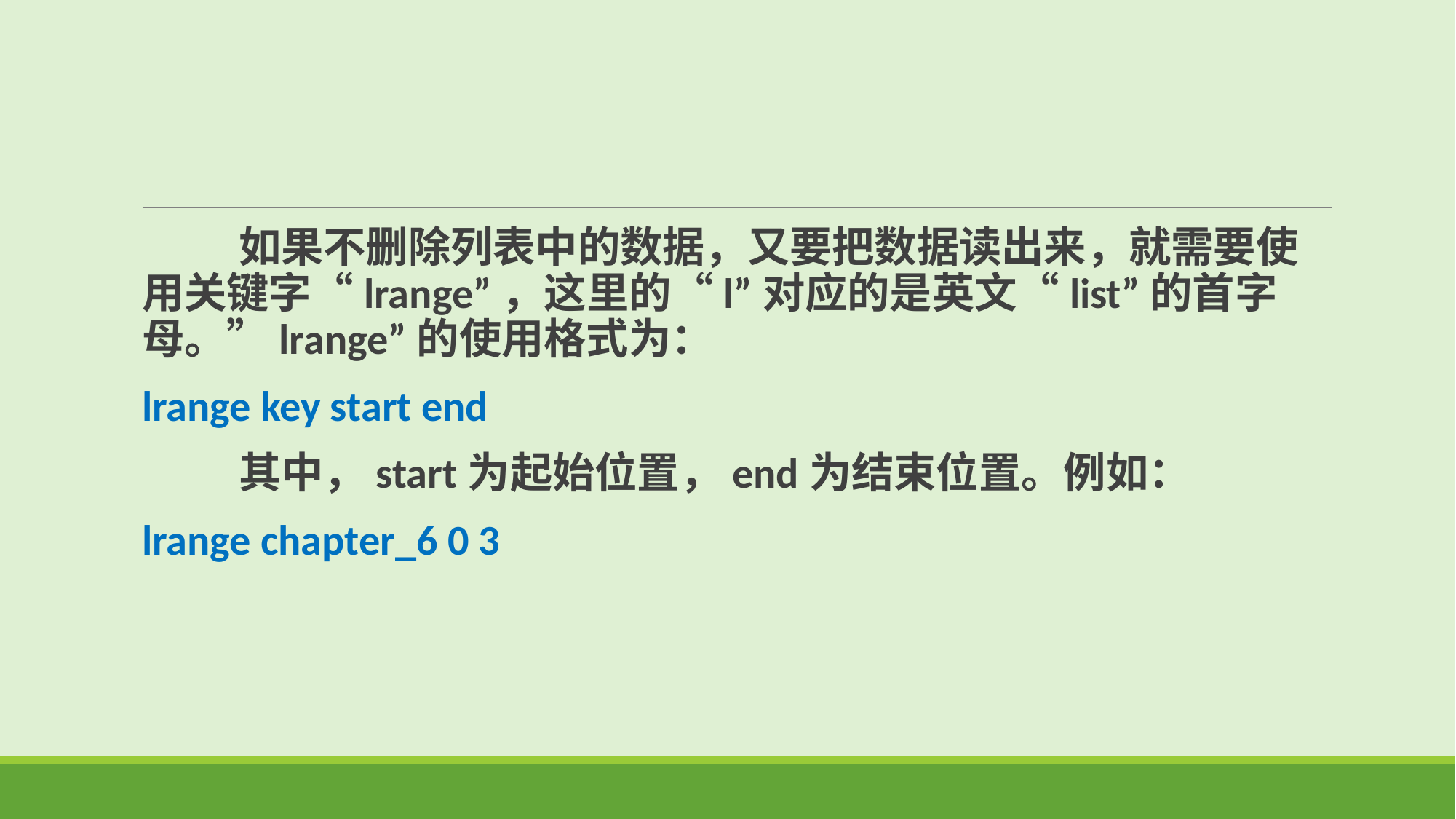

如果不删除列表中的数据，又要把数据读出来，就需要使用关键字“lrange”，这里的“l”对应的是英文“list”的首字母。”lrange”的使用格式为：
lrange key start end
         其中，start为起始位置，end为结束位置。例如：
lrange chapter_6 0 3